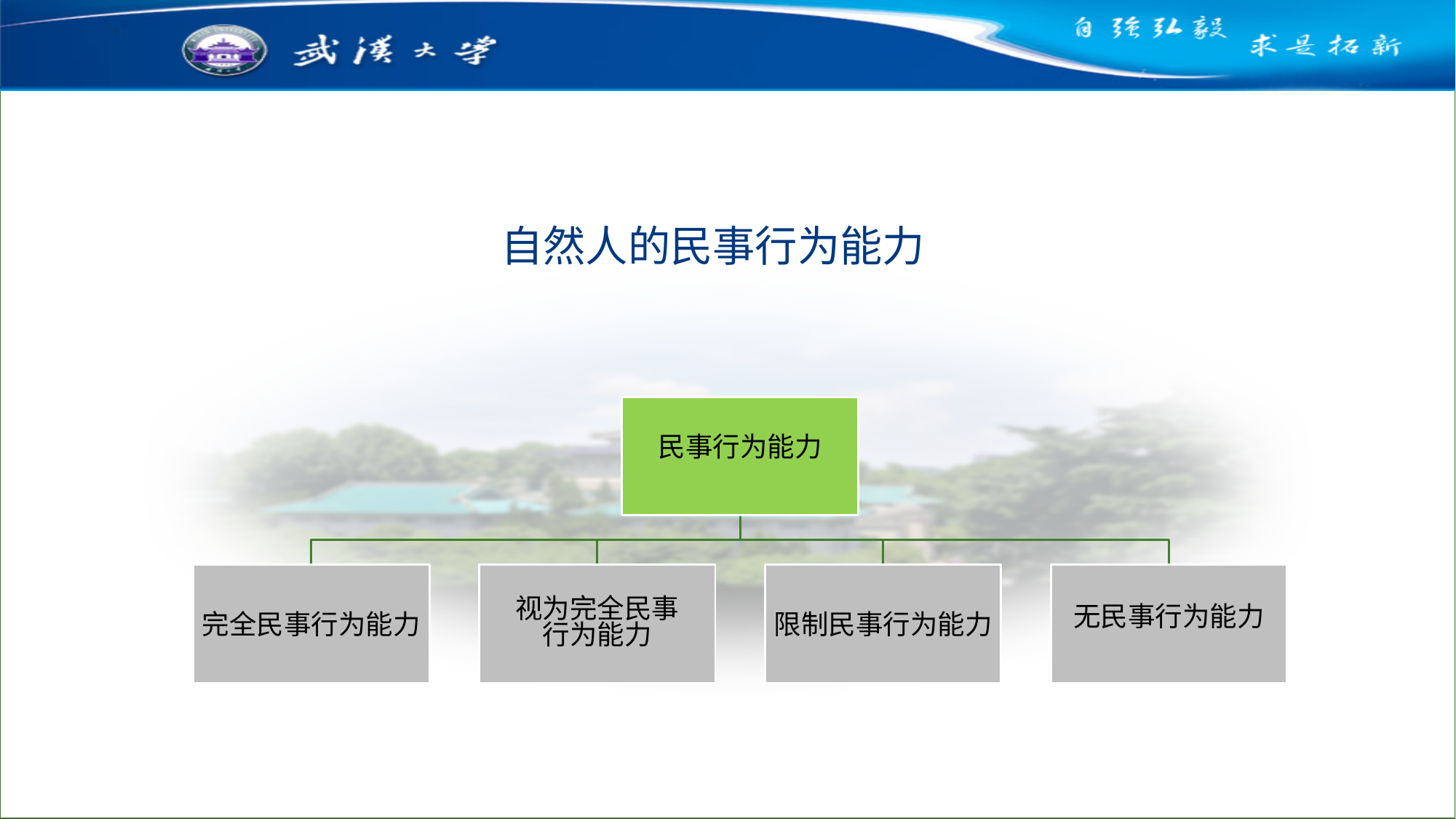

民事行为能力

完全民事行为能力

视为完全民事
行为能力

限制民事行为能力

无民事行为能力

自然人的民事行为能力